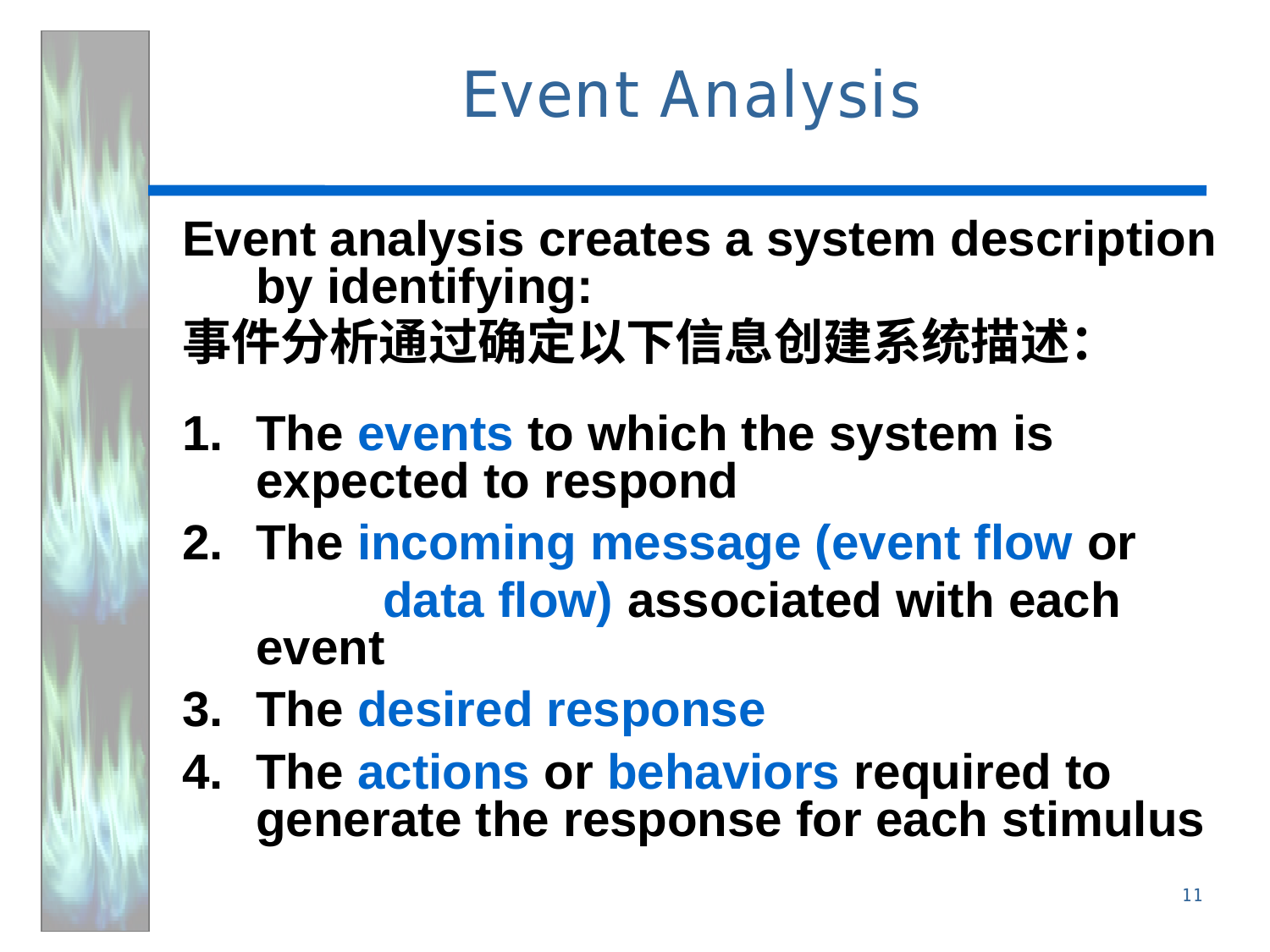

# Event Analysis
Event analysis creates a system description by identifying:
事件分析通过确定以下信息创建系统描述：

The events to which the system is expected to respond
The incoming message (event flow or
		data flow) associated with each event
The desired response
The actions or behaviors required to generate the response for each stimulus
11